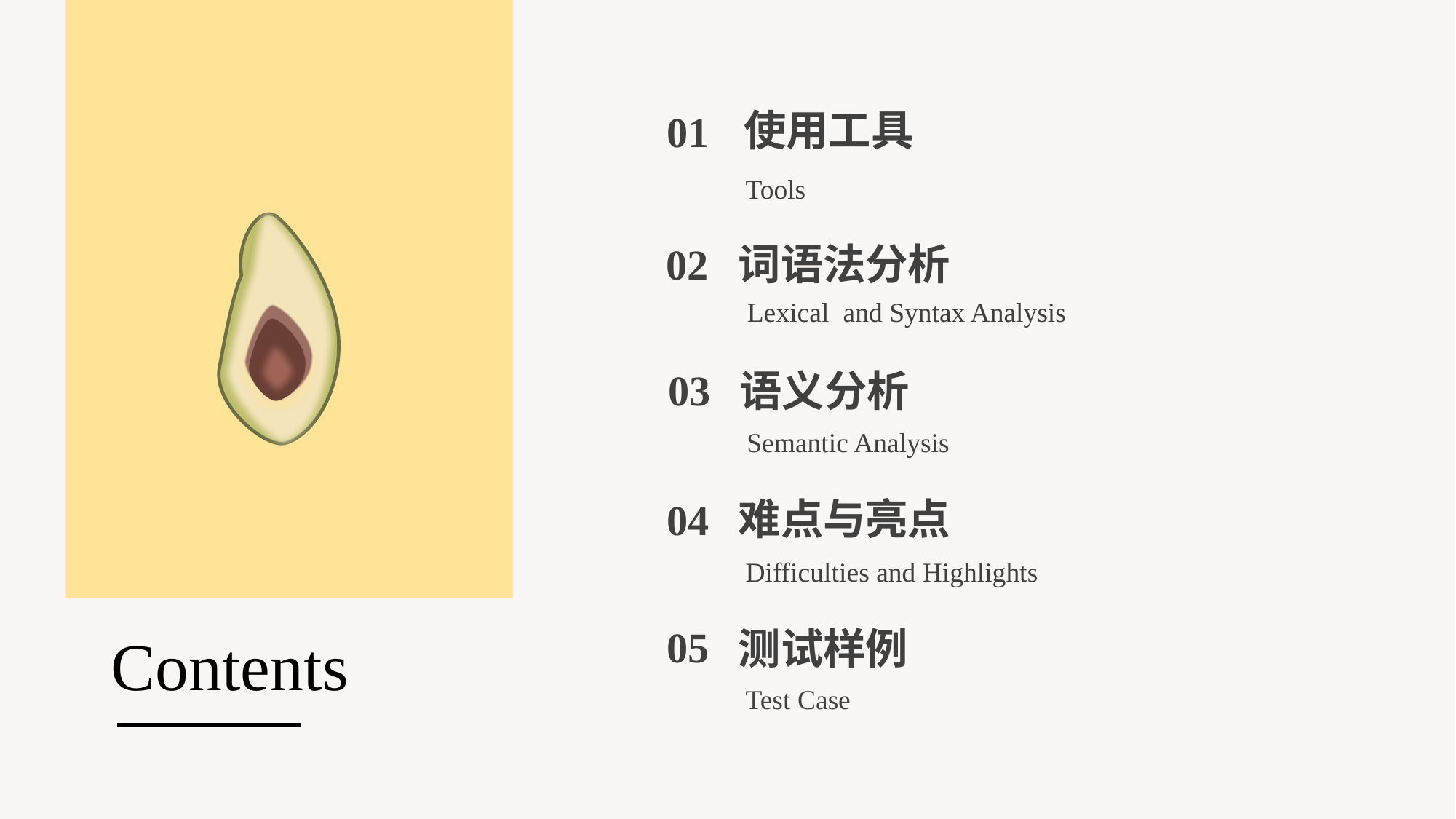

使用工具
01
Tools
词语法分析
02
Lexical  and Syntax Analysis
03
语义分析
Semantic Analysis
难点与亮点

04
Difficulties and Highlights
# Contents
05
测试样例
Test Case